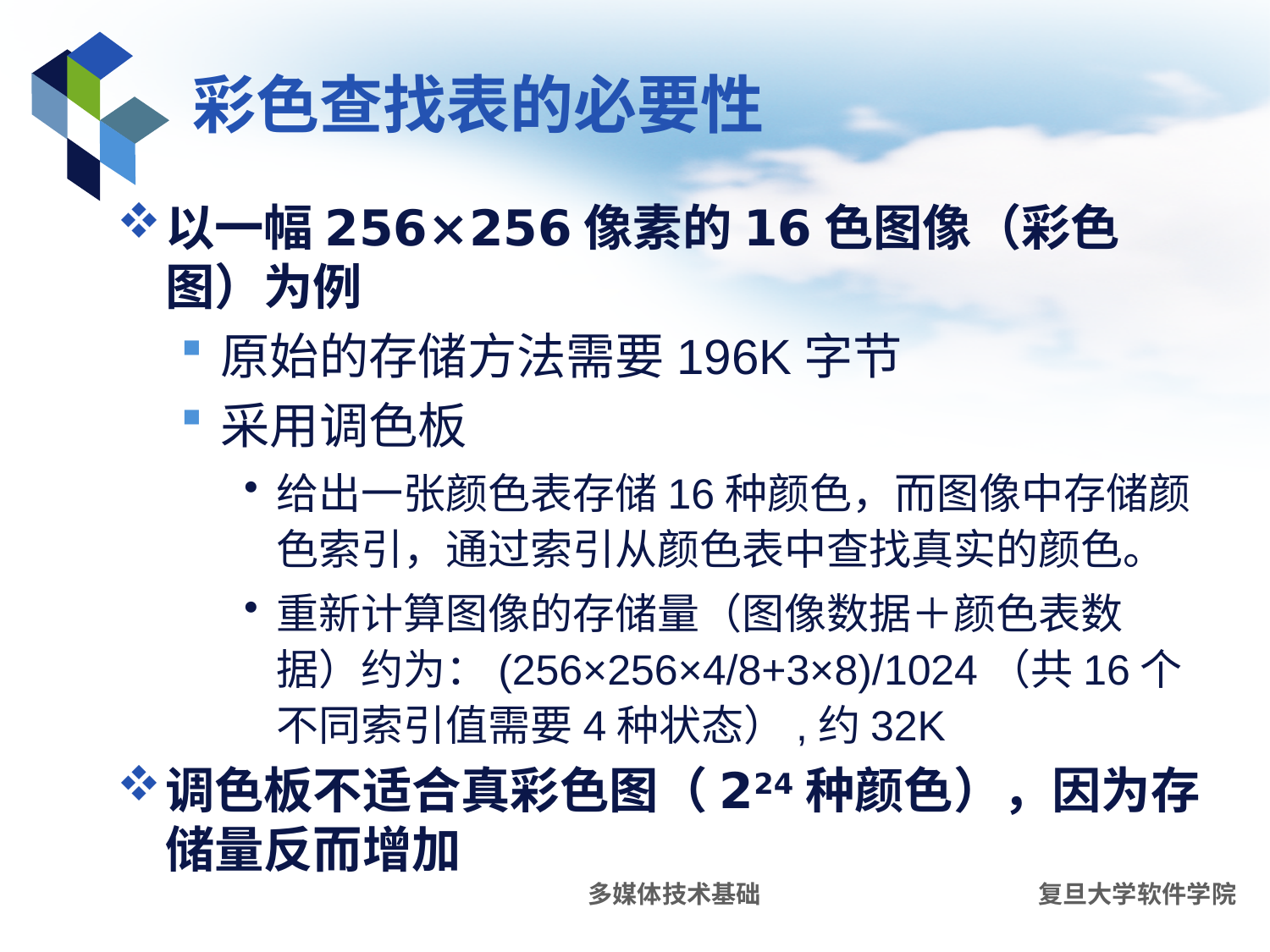

# 彩色查找表的必要性
以一幅256×256像素的16色图像（彩色图）为例
原始的存储方法需要196K字节
采用调色板
给出一张颜色表存储16种颜色，而图像中存储颜色索引，通过索引从颜色表中查找真实的颜色。
重新计算图像的存储量（图像数据＋颜色表数据）约为：(256×256×4/8+3×8)/1024（共16个不同索引值需要4种状态）,约32K
调色板不适合真彩色图（224种颜色），因为存储量反而增加
多媒体技术基础